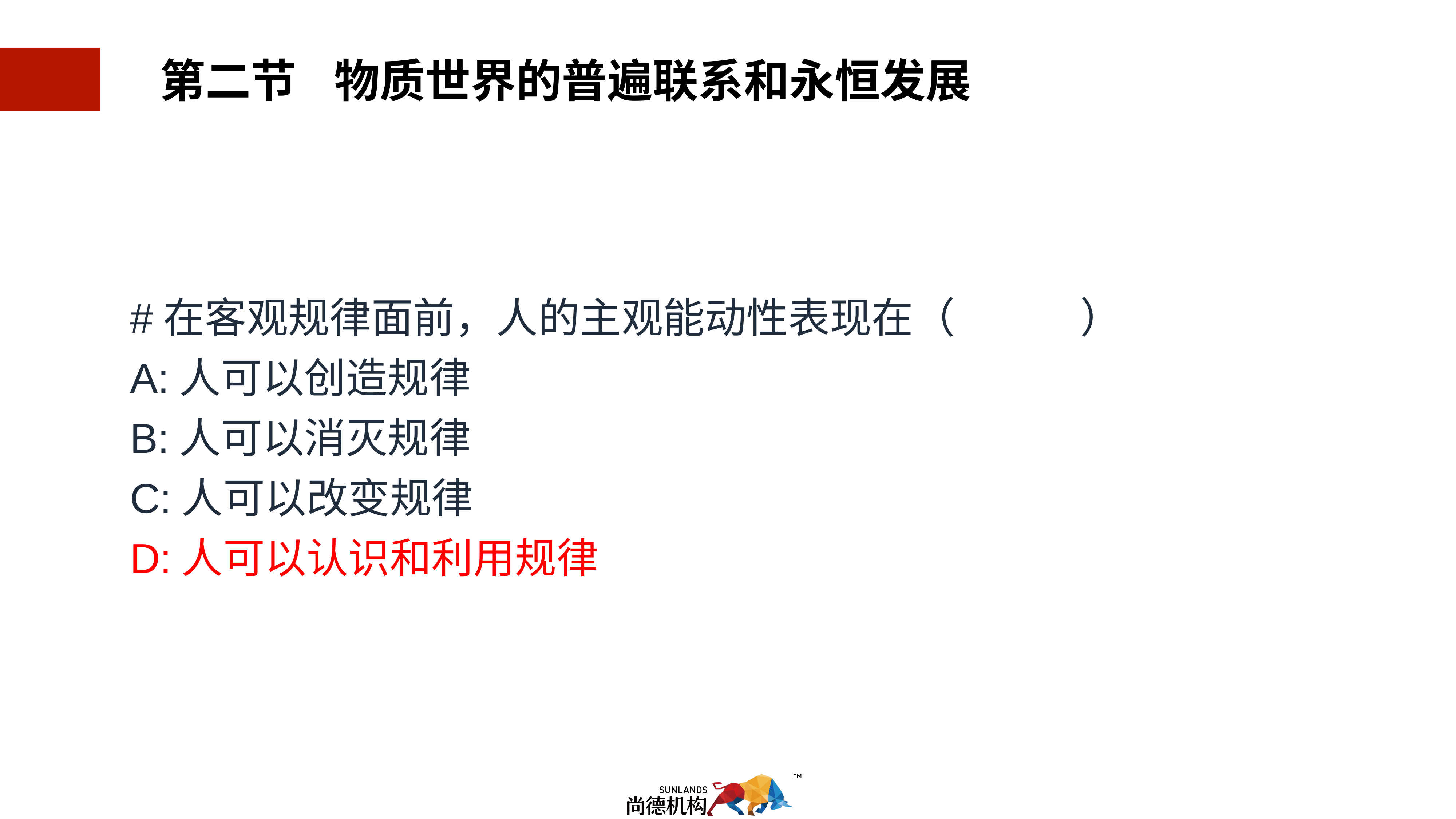

#在客观规律面前，人的主观能动性表现在（　　　）
A:人可以创造规律
B:人可以消灭规律
C:人可以改变规律
D:人可以认识和利用规律